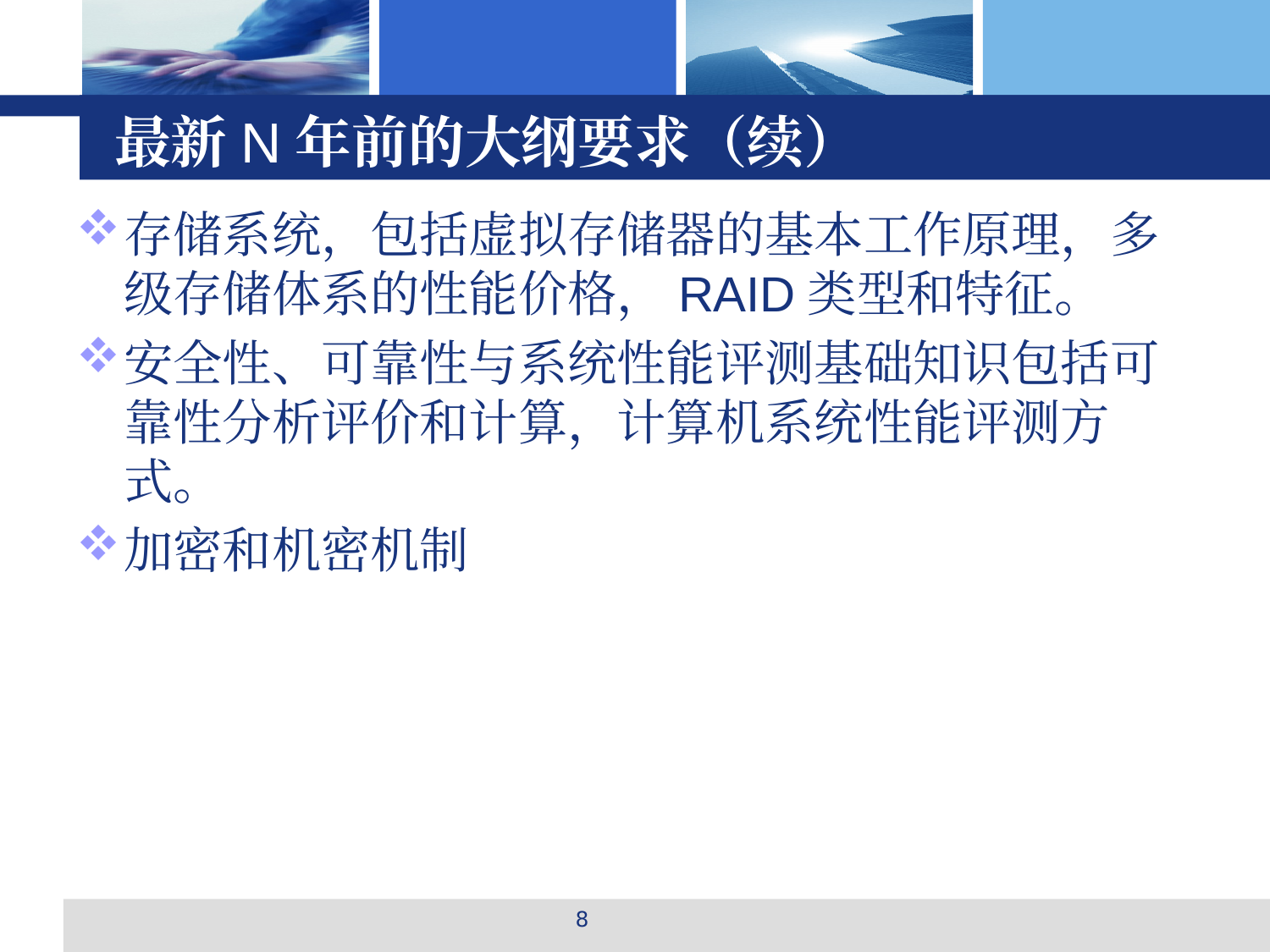

# 最新N年前的大纲要求（续）
存储系统，包括虚拟存储器的基本工作原理，多级存储体系的性能价格，RAID类型和特征。
安全性、可靠性与系统性能评测基础知识包括可靠性分析评价和计算，计算机系统性能评测方式。
加密和机密机制
8